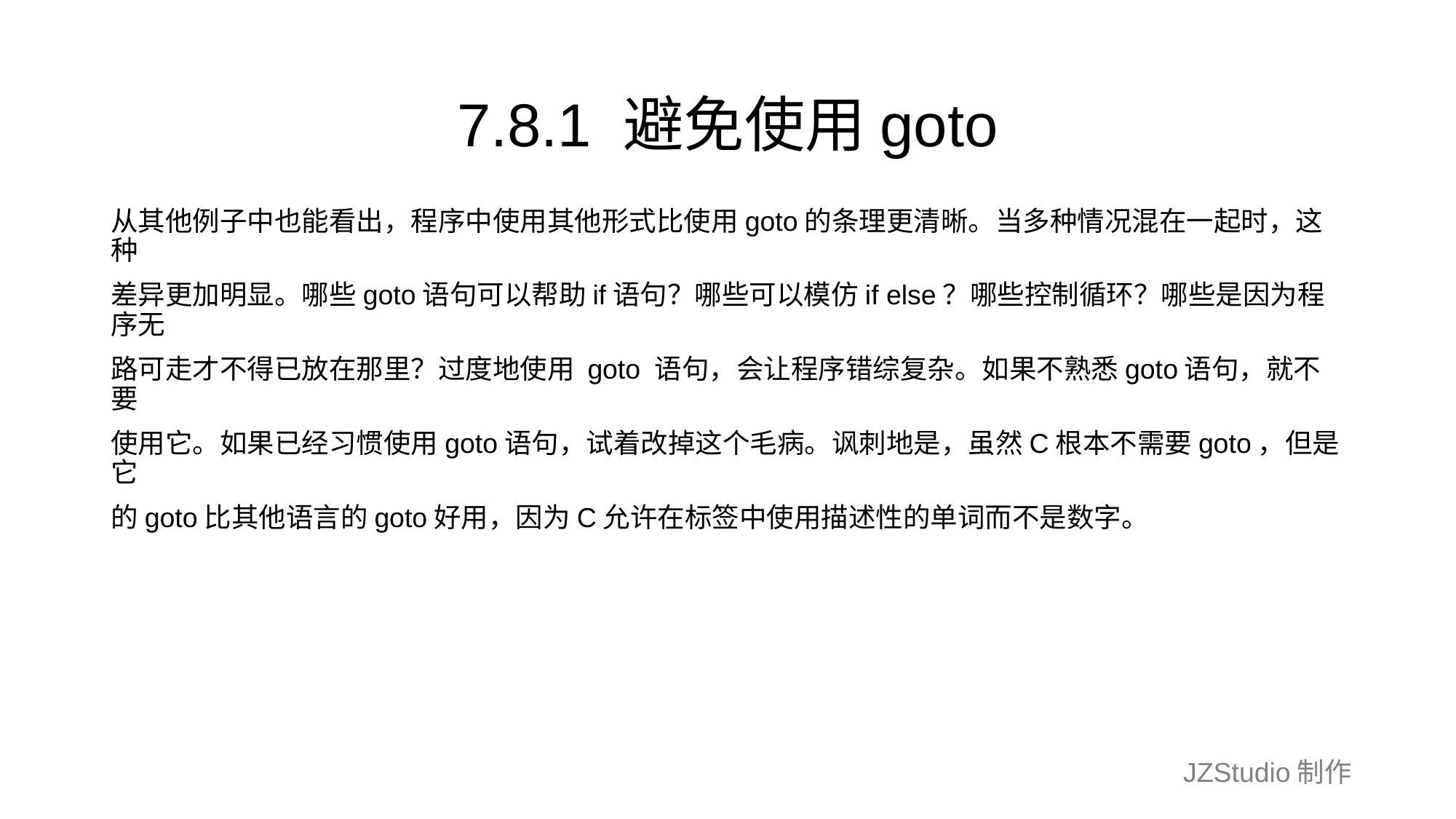

# 7.8.1 避免使用goto
从其他例子中也能看出，程序中使用其他形式比使用goto的条理更清晰。当多种情况混在一起时，这种
差异更加明显。哪些goto语句可以帮助if语句？哪些可以模仿if else？哪些控制循环？哪些是因为程序无
路可走才不得已放在那里？过度地使用 goto 语句，会让程序错综复杂。如果不熟悉goto语句，就不要
使用它。如果已经习惯使用goto语句，试着改掉这个毛病。讽刺地是，虽然C根本不需要goto，但是它
的goto比其他语言的goto好用，因为C允许在标签中使用描述性的单词而不是数字。